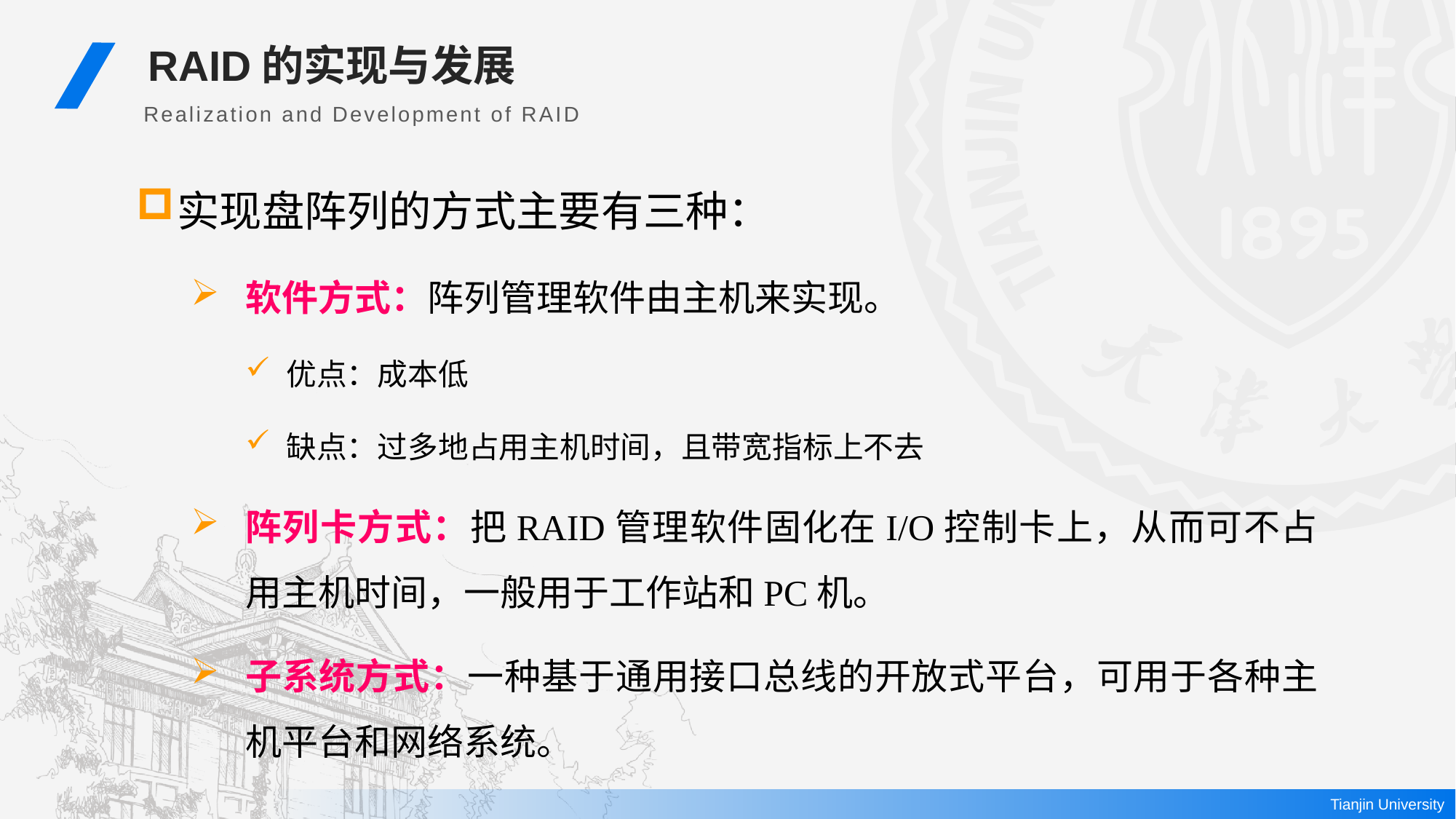

RAID的实现与发展
Realization and Development of RAID
实现盘阵列的方式主要有三种：
软件方式：阵列管理软件由主机来实现。
优点：成本低
缺点：过多地占用主机时间，且带宽指标上不去
阵列卡方式：把RAID管理软件固化在I/O控制卡上，从而可不占用主机时间，一般用于工作站和PC机。
子系统方式：一种基于通用接口总线的开放式平台，可用于各种主机平台和网络系统。